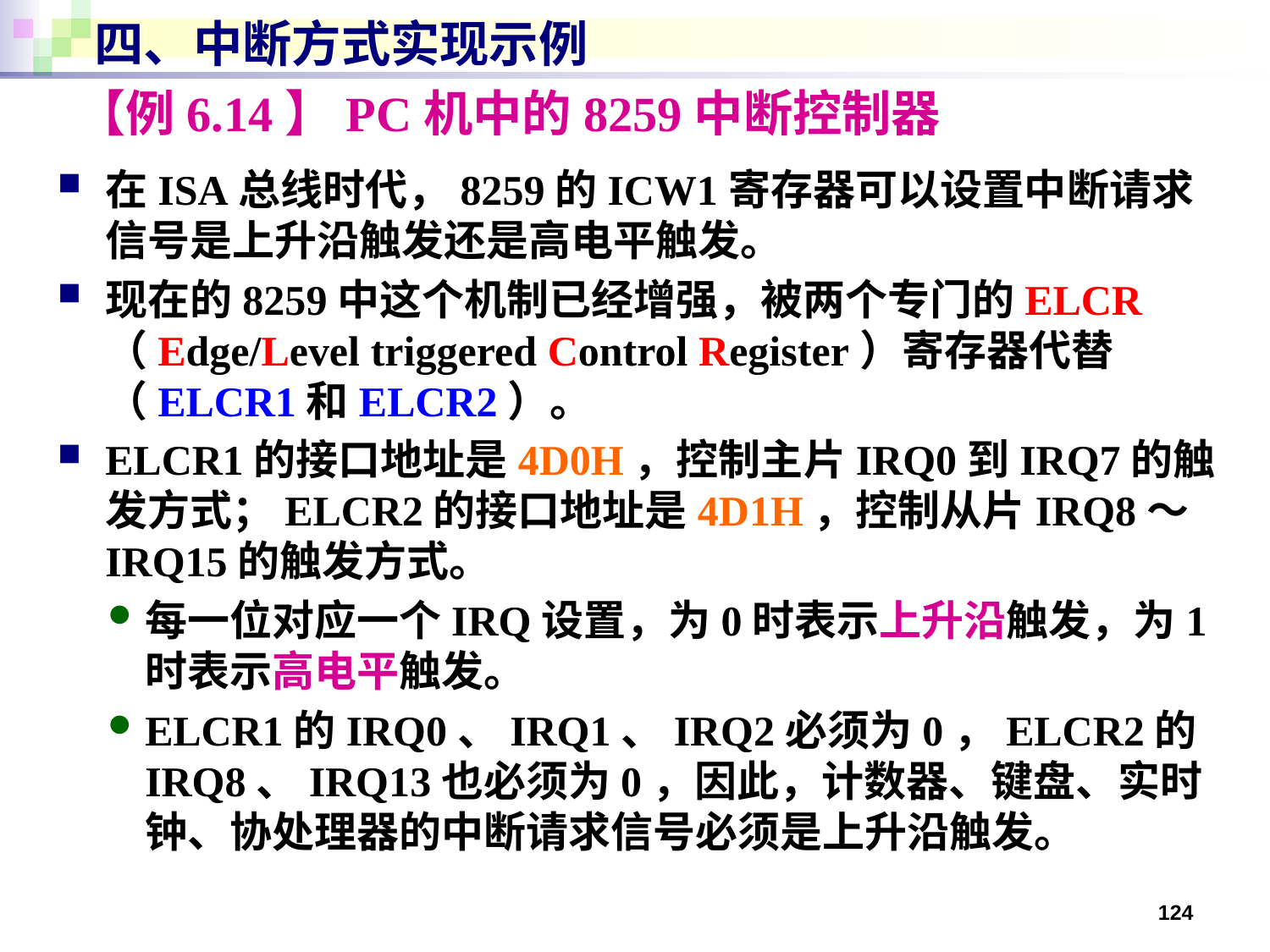

# 四、中断方式实现示例
【例6.14】PC机中的8259中断控制器
在ISA总线时代，8259的ICW1寄存器可以设置中断请求信号是上升沿触发还是高电平触发。
现在的8259中这个机制已经增强，被两个专门的ELCR（Edge/Level triggered Control Register）寄存器代替（ELCR1和ELCR2）。
ELCR1的接口地址是4D0H，控制主片IRQ0到IRQ7的触发方式；ELCR2的接口地址是4D1H，控制从片IRQ8～IRQ15的触发方式。
每一位对应一个IRQ设置，为0时表示上升沿触发，为1时表示高电平触发。
ELCR1的IRQ0、IRQ1、IRQ2必须为0，ELCR2的IRQ8、IRQ13也必须为0，因此，计数器、键盘、实时钟、协处理器的中断请求信号必须是上升沿触发。
124